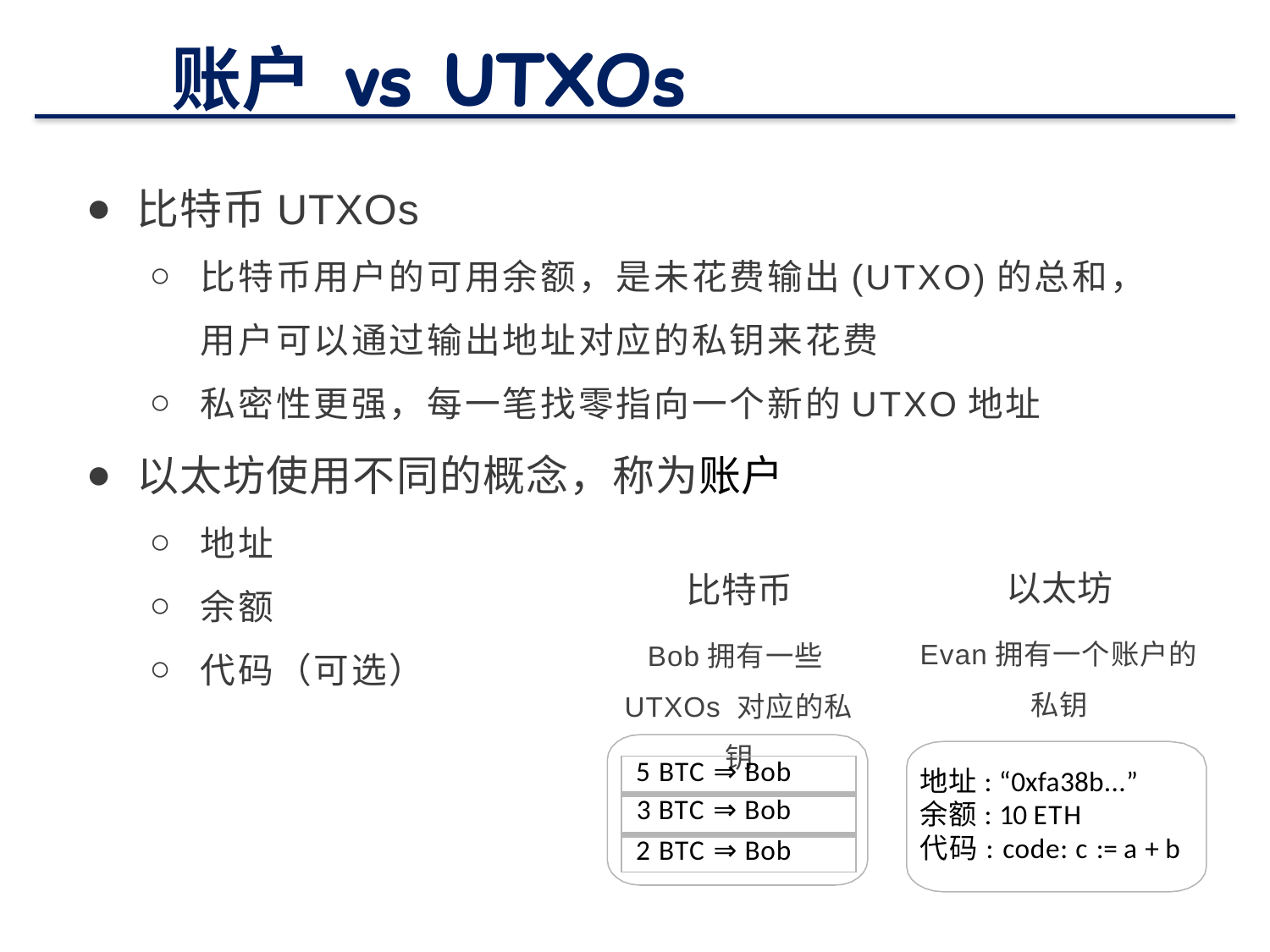

# 账户 vs UTXOs
10
比特币UTXOs
比特币用户的可用余额，是未花费输出(UTXO)的总和，用户可以通过输出地址对应的私钥来花费
私密性更强，每一笔找零指向一个新的UTXO地址
以太坊使用不同的概念，称为账户
地址
余额
代码（可选）
以太坊
Evan拥有一个账户的私钥
比特币
Bob拥有一些UTXOs 对应的私钥

| 5 BTC ⇒ Bob |
| --- |
| 3 BTC ⇒ Bob |
| 2 BTC ⇒ Bob |
地址: “0xfa38b...”
余额: 10 ETH
代码: code: c := a + b